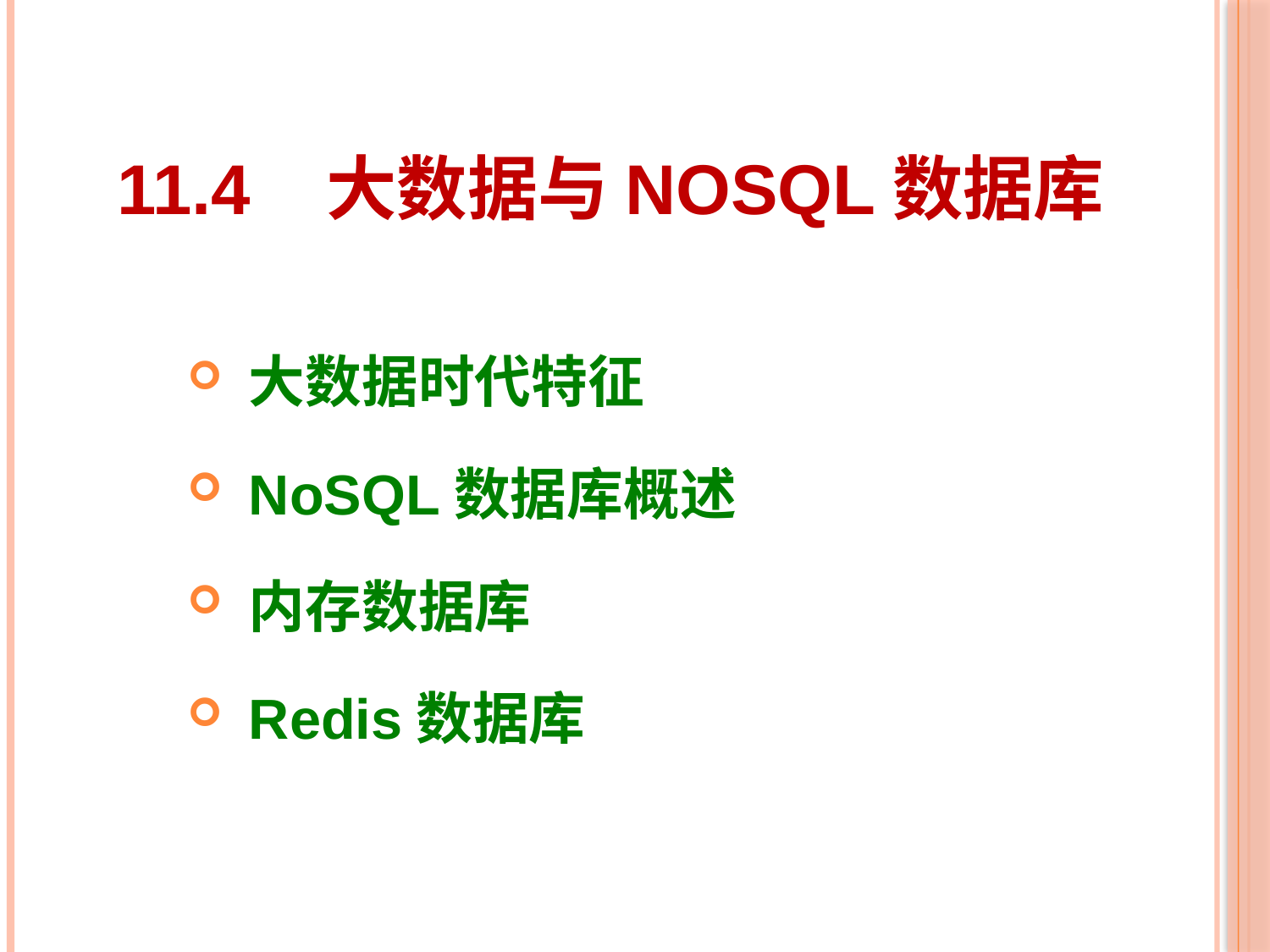

# 11.4   大数据与NoSQL数据库
大数据时代特征
NoSQL数据库概述
内存数据库
Redis数据库